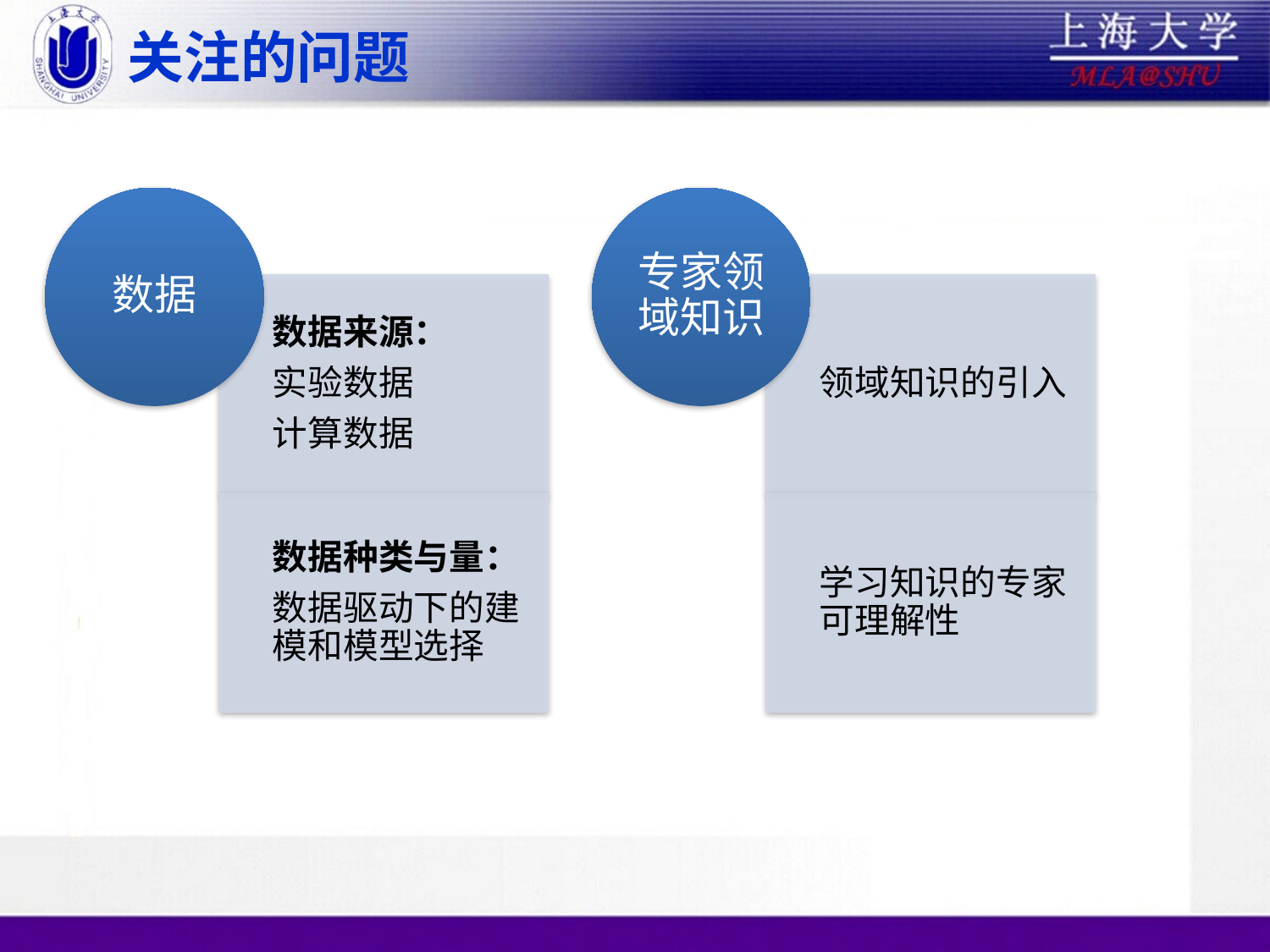

# 关注的问题
数据来源：
实验数据
计算数据
数据种类与量：
数据驱动下的建模和模型选择
数据
领域知识的引入
学习知识的专家可理解性
专家领域知识